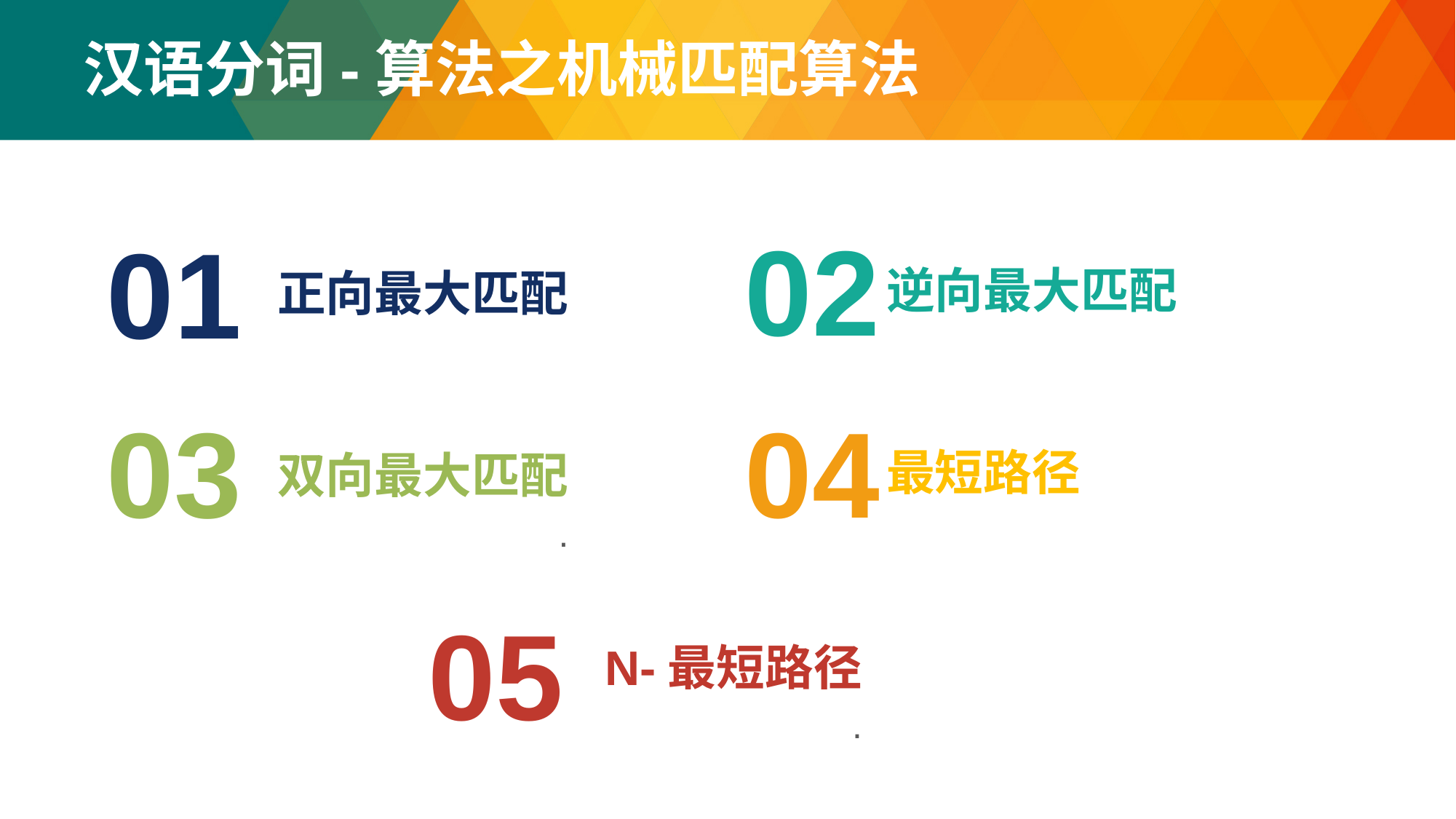

汉语分词-算法之机械匹配算法
02
01
逆向最大匹配
正向最大匹配
03
04
最短路径

双向最大匹配
.
05
N-最短路径
.